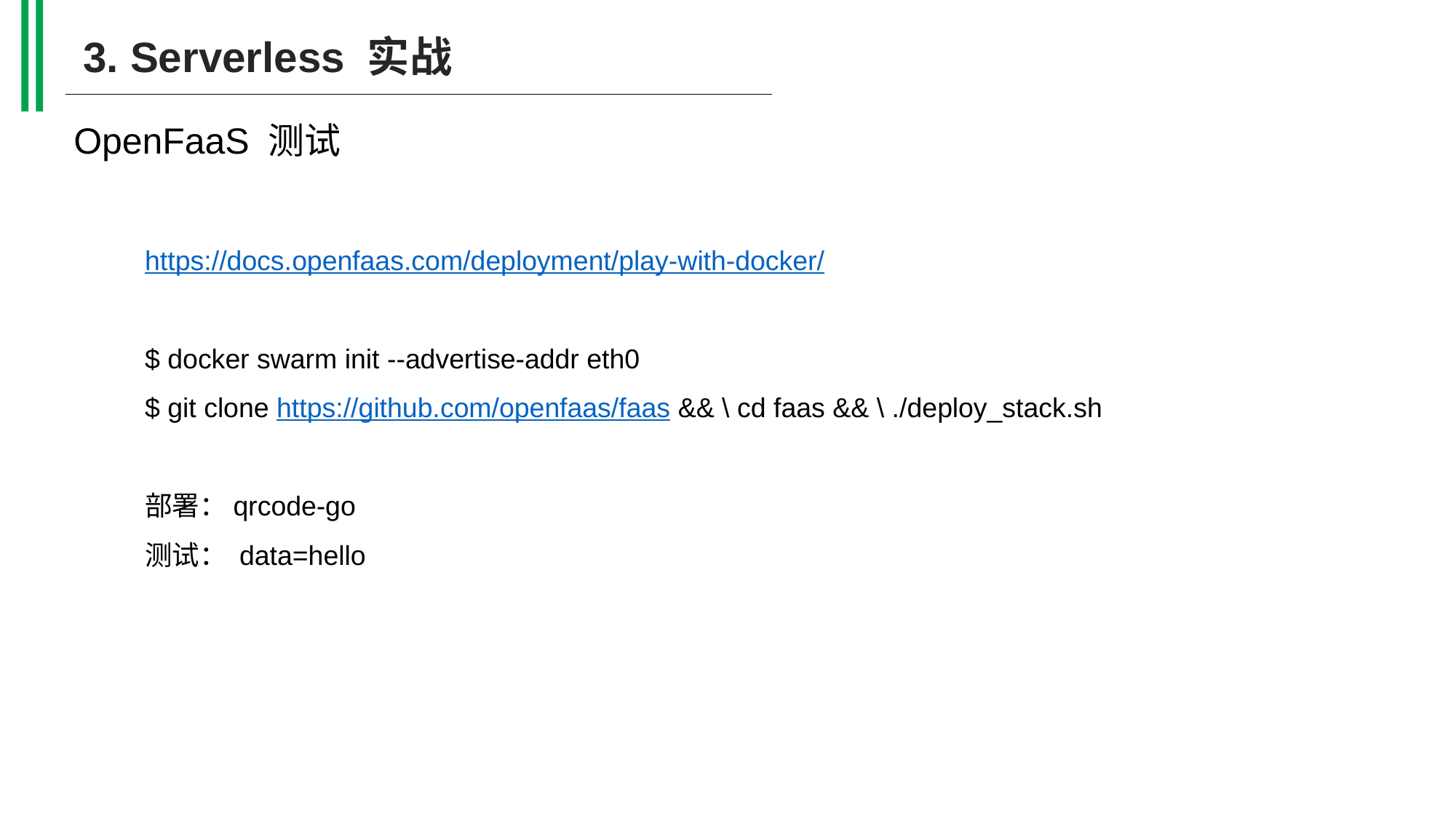

3. Serverless 实战
OpenFaaS 测试
https://docs.openfaas.com/deployment/play-with-docker/

$ docker swarm init --advertise-addr eth0
$ git clone https://github.com/openfaas/faas && \ cd faas && \ ./deploy_stack.sh

部署：qrcode-go
测试： data=hello